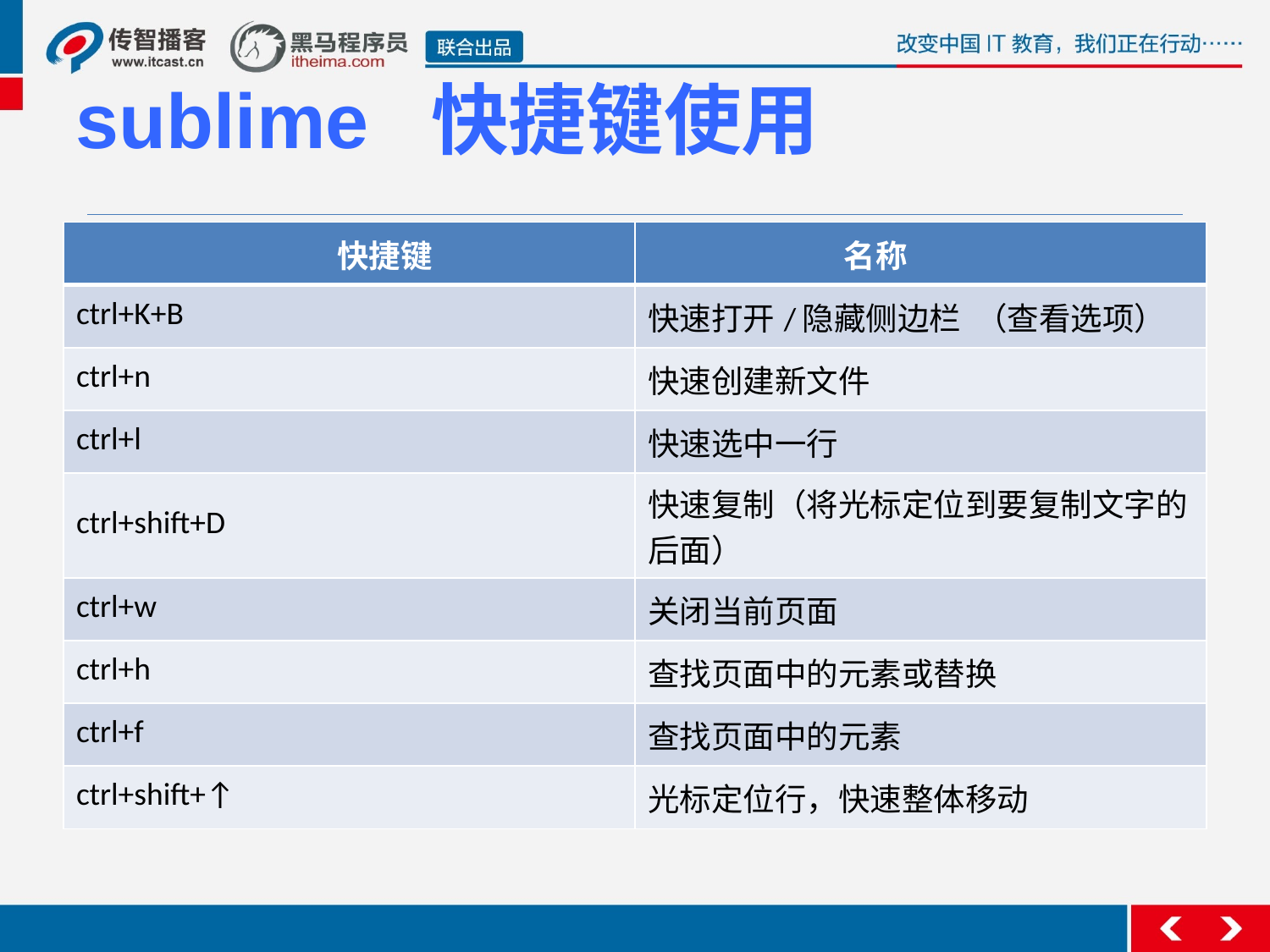

# sublime  快捷键使用
| 快捷键 | 名称 |
| --- | --- |
| ctrl+K+B | 快速打开/隐藏侧边栏 （查看选项） |
| ctrl+n | 快速创建新文件 |
| ctrl+l | 快速选中一行 |
| ctrl+shift+D | 快速复制（将光标定位到要复制文字的后面） |
| ctrl+w | 关闭当前页面 |
| ctrl+h | 查找页面中的元素或替换 |
| ctrl+f | 查找页面中的元素 |
| ctrl+shift+↑ | 光标定位行，快速整体移动 |